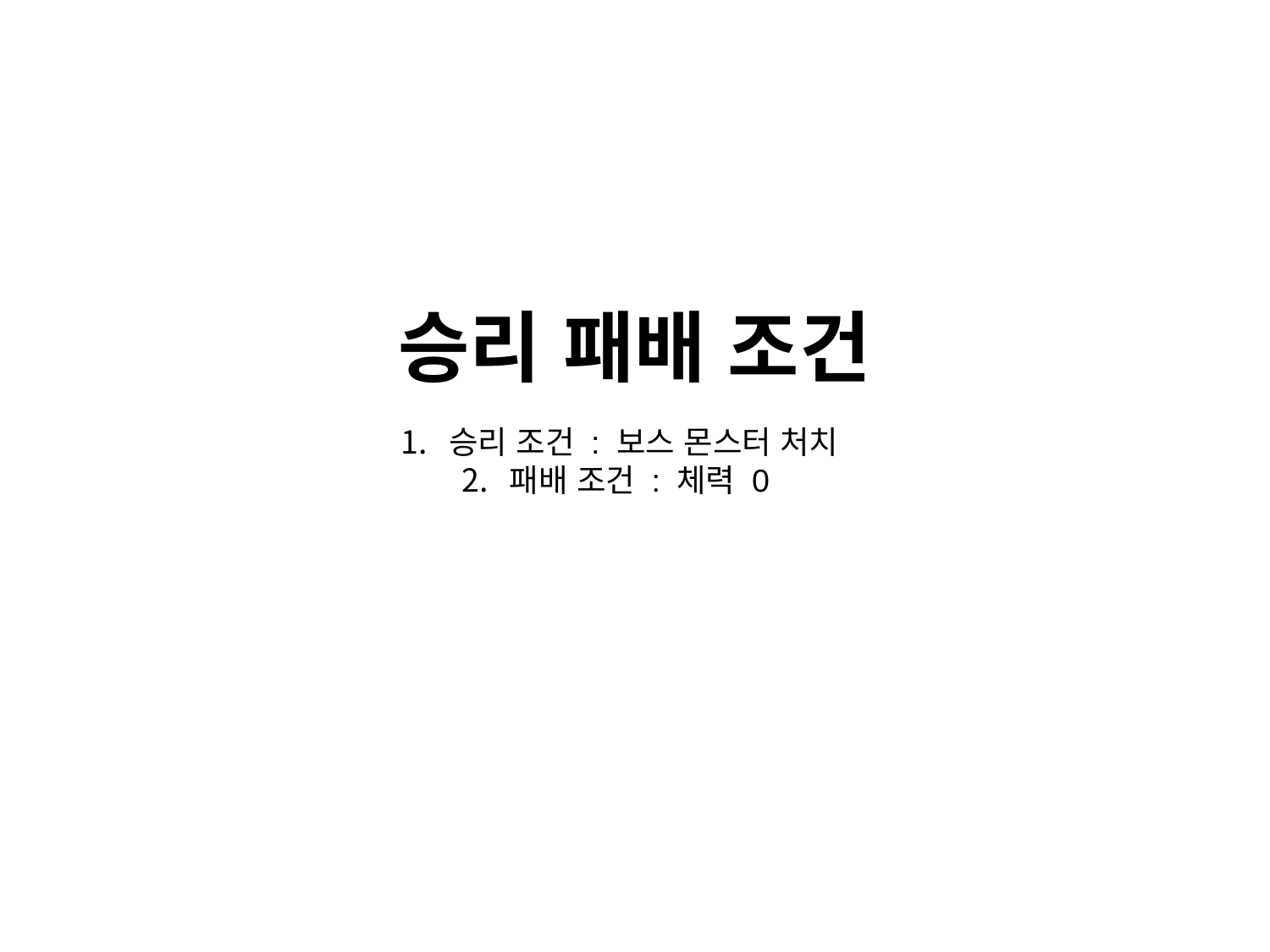

# 승리 패배 조건
승리 조건 : 보스 몬스터 처치
패배 조건 : 체력 0